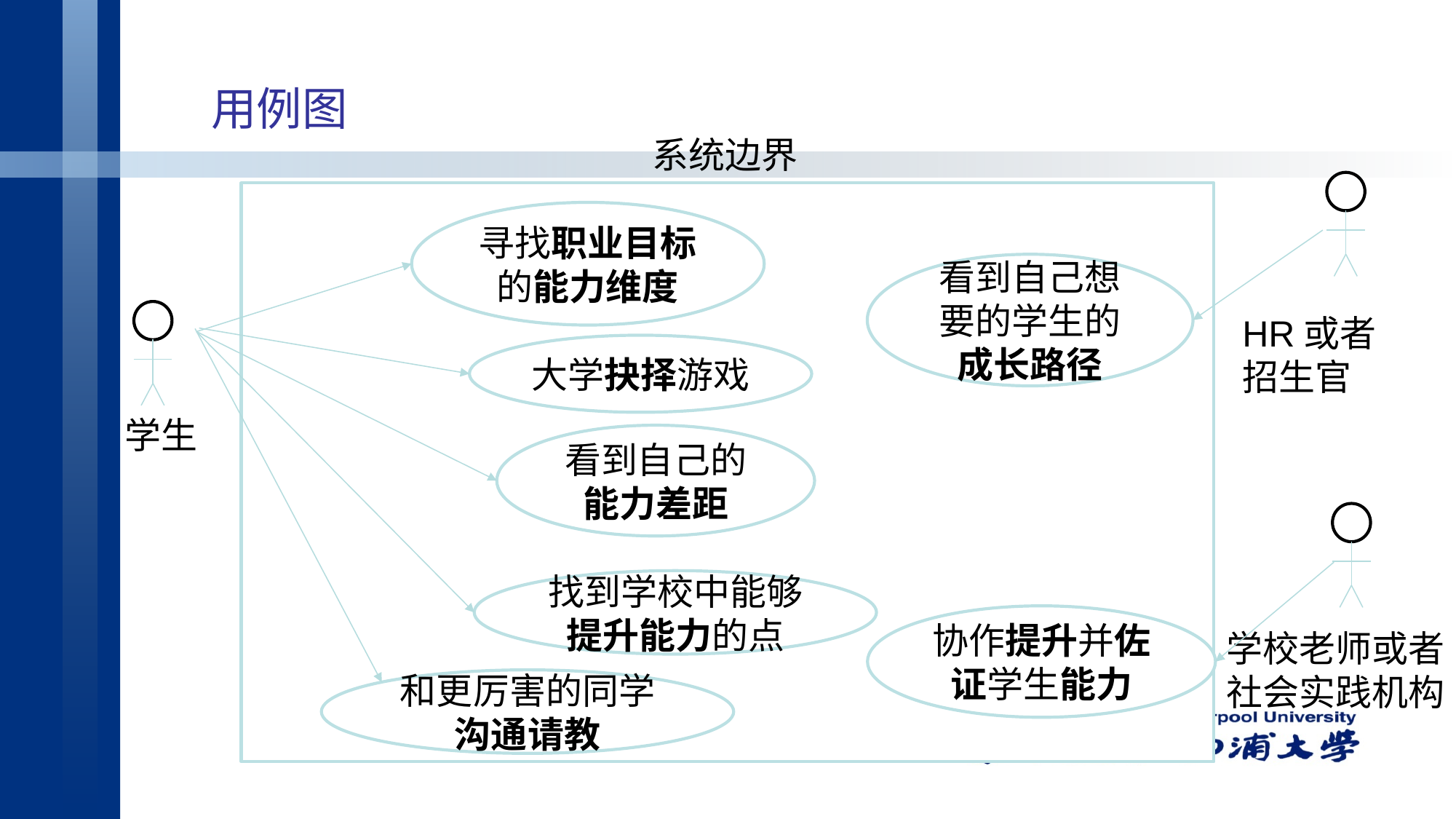

# 用例图
系统边界

寻找职业目标的能力维度
看到自己想要的学生的成长路径

HR或者
招生官
大学抉择游戏
学生
看到自己的能力差距

找到学校中能够提升能力的点
协作提升并佐证学生能力
学校老师或者
社会实践机构
和更厉害的同学沟通请教